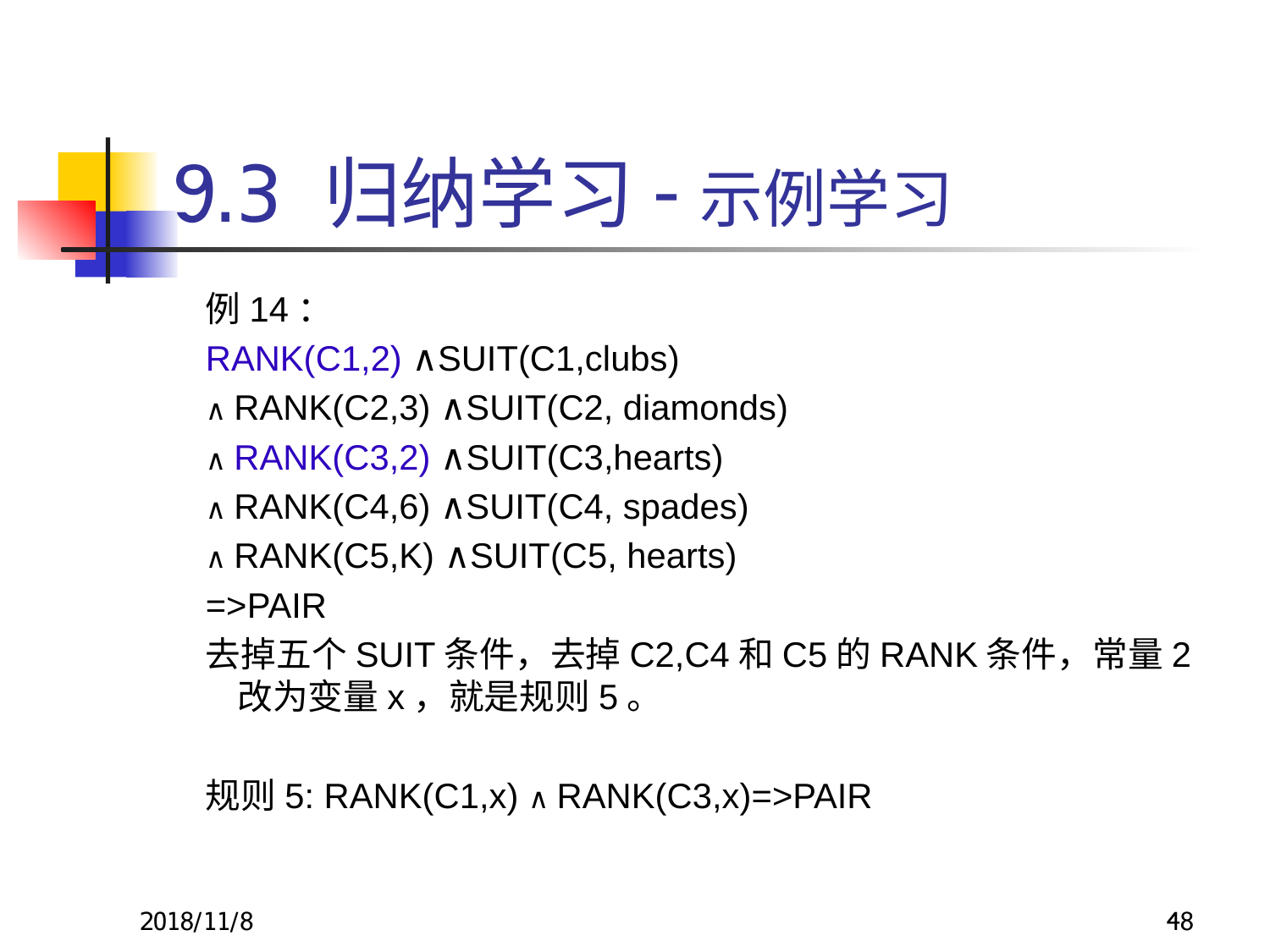

# 9.3 归纳学习-示例学习
例14：
RANK(C1,2) ∧SUIT(C1,clubs)
∧ RANK(C2,3) ∧SUIT(C2, diamonds)
∧ RANK(C3,2) ∧SUIT(C3,hearts)
∧ RANK(C4,6) ∧SUIT(C4, spades)
∧ RANK(C5,K) ∧SUIT(C5, hearts)
=>PAIR
去掉五个SUIT条件，去掉C2,C4和C5的RANK条件，常量2改为变量x，就是规则5。

规则5: RANK(C1,x) ∧ RANK(C3,x)=>PAIR

2018/11/8
48